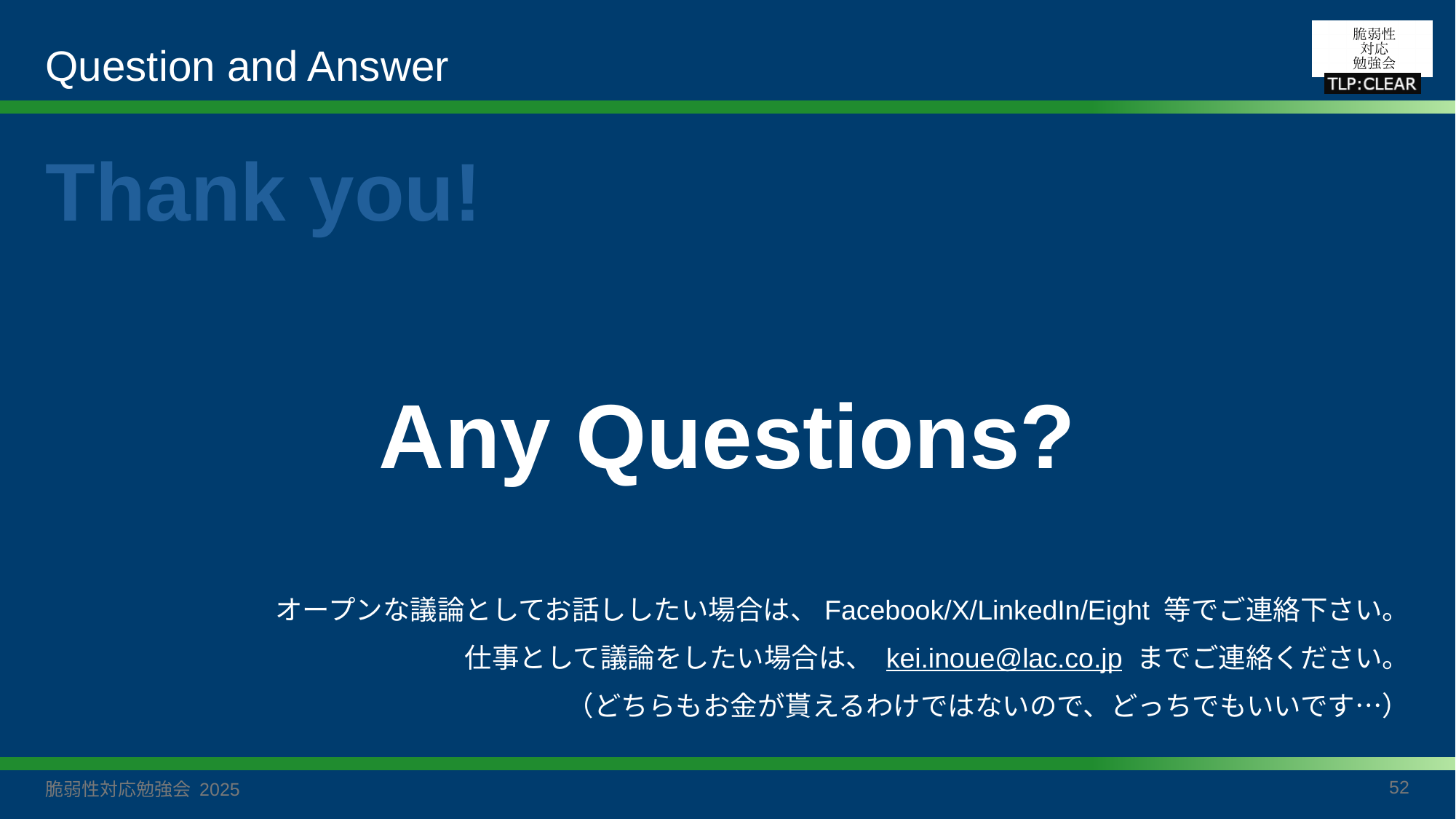

# Question and Answer
Thank you!
Any Questions?
オープンな議論としてお話ししたい場合は、Facebook/X/LinkedIn/Eight 等でご連絡下さい。
仕事として議論をしたい場合は、 kei.inoue@lac.co.jp までご連絡ください。
（どちらもお金が貰えるわけではないので、どっちでもいいです…）
52
脆弱性対応勉強会 2025